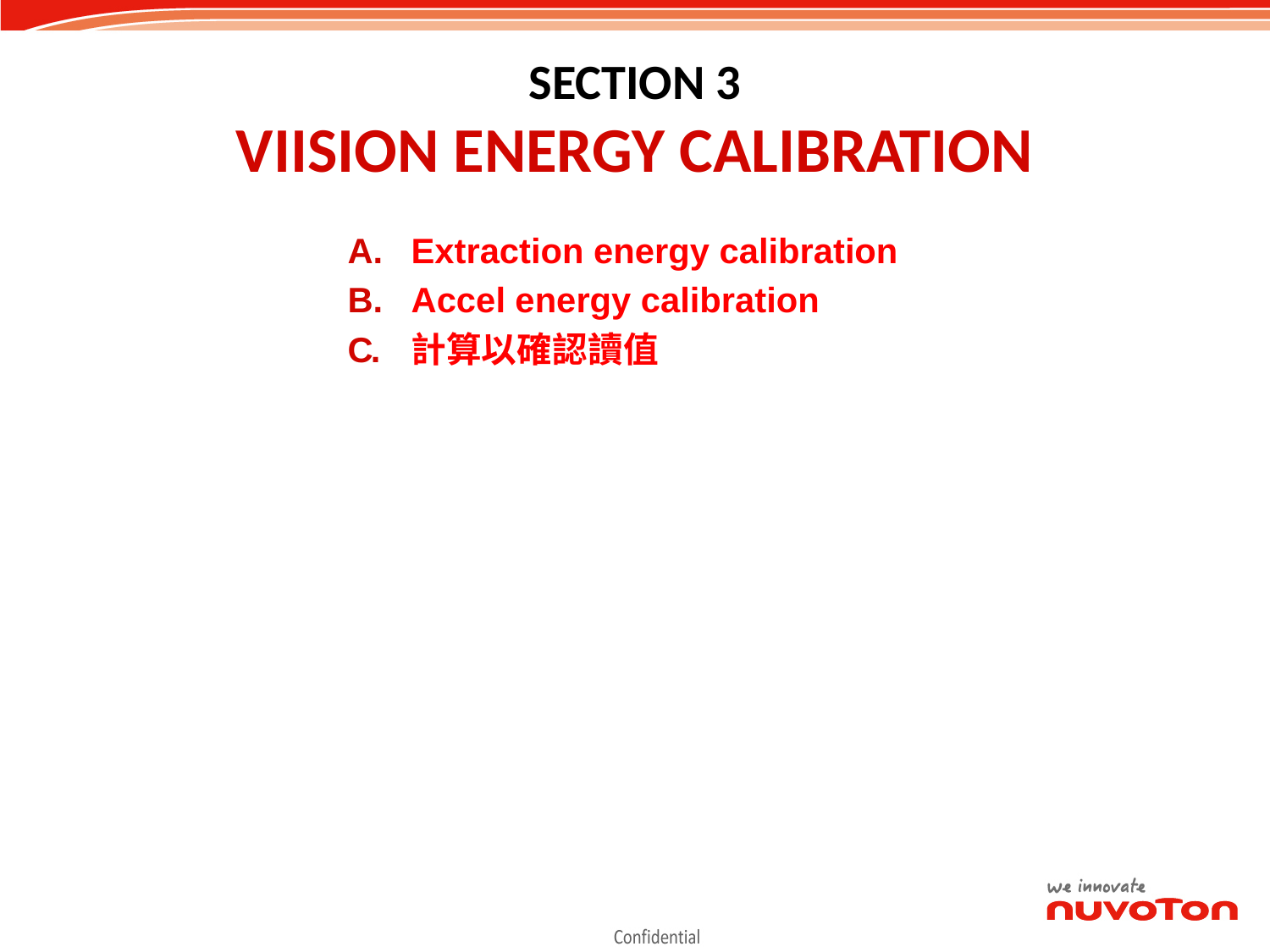

# SECTION 3 VIISION ENERGY CALIBRATION
Extraction energy calibration
Accel energy calibration
計算以確認讀值